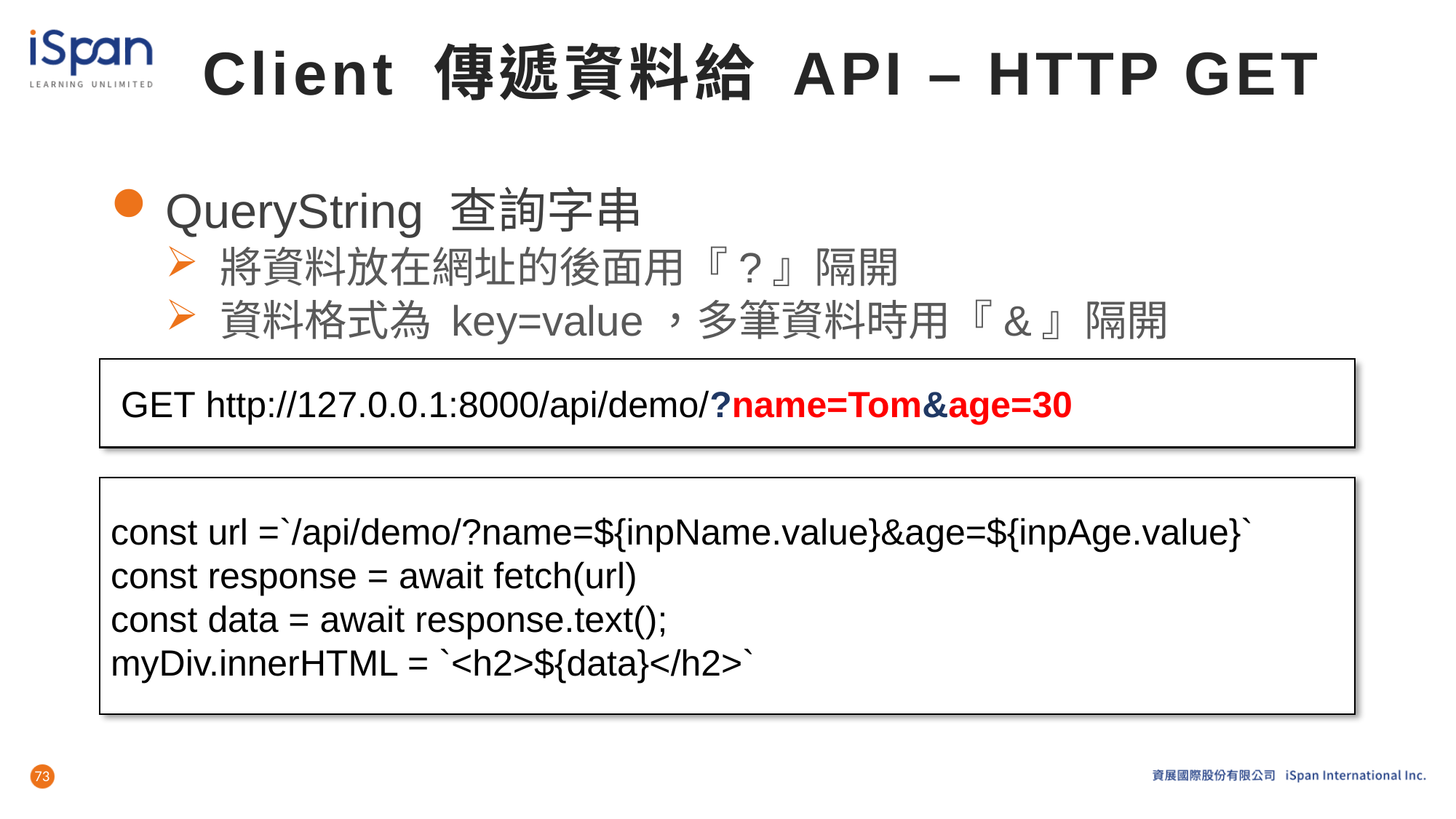

# Client 傳遞資料給 API – HTTP GET
QueryString 查詢字串
將資料放在網址的後面用『?』隔開
資料格式為 key=value，多筆資料時用『&』隔開

 GET http://127.0.0.1:8000/api/demo/?name=Tom&age=30
const url =`/api/demo/?name=${inpName.value}&age=${inpAge.value}`
const response = await fetch(url)
const data = await response.text();
myDiv.innerHTML = `<h2>${data}</h2>`
73